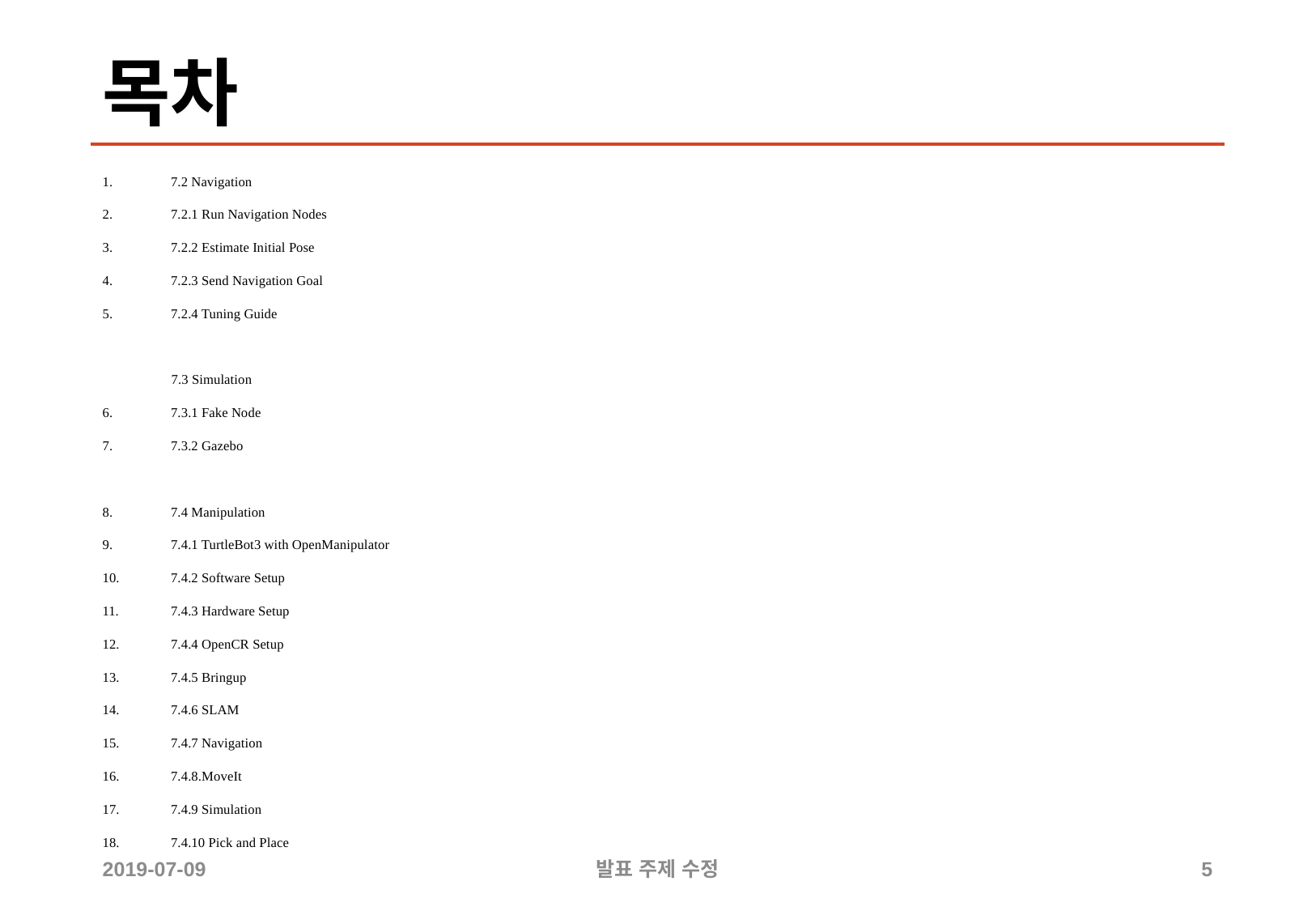

# 목차
7.2 Navigation
7.2.1 Run Navigation Nodes
7.2.2 Estimate Initial Pose
7.2.3 Send Navigation Goal
7.2.4 Tuning Guide

                    7.3 Simulation
7.3.1 Fake Node
7.3.2 Gazebo

7.4 Manipulation
7.4.1 TurtleBot3 with OpenManipulator
7.4.2 Software Setup
7.4.3 Hardware Setup
7.4.4 OpenCR Setup
7.4.5 Bringup
7.4.6 SLAM
7.4.7 Navigation
7.4.8.MoveIt
7.4.9 Simulation
7.4.10 Pick and Place
2019-07-09
발표 주제 수정
5